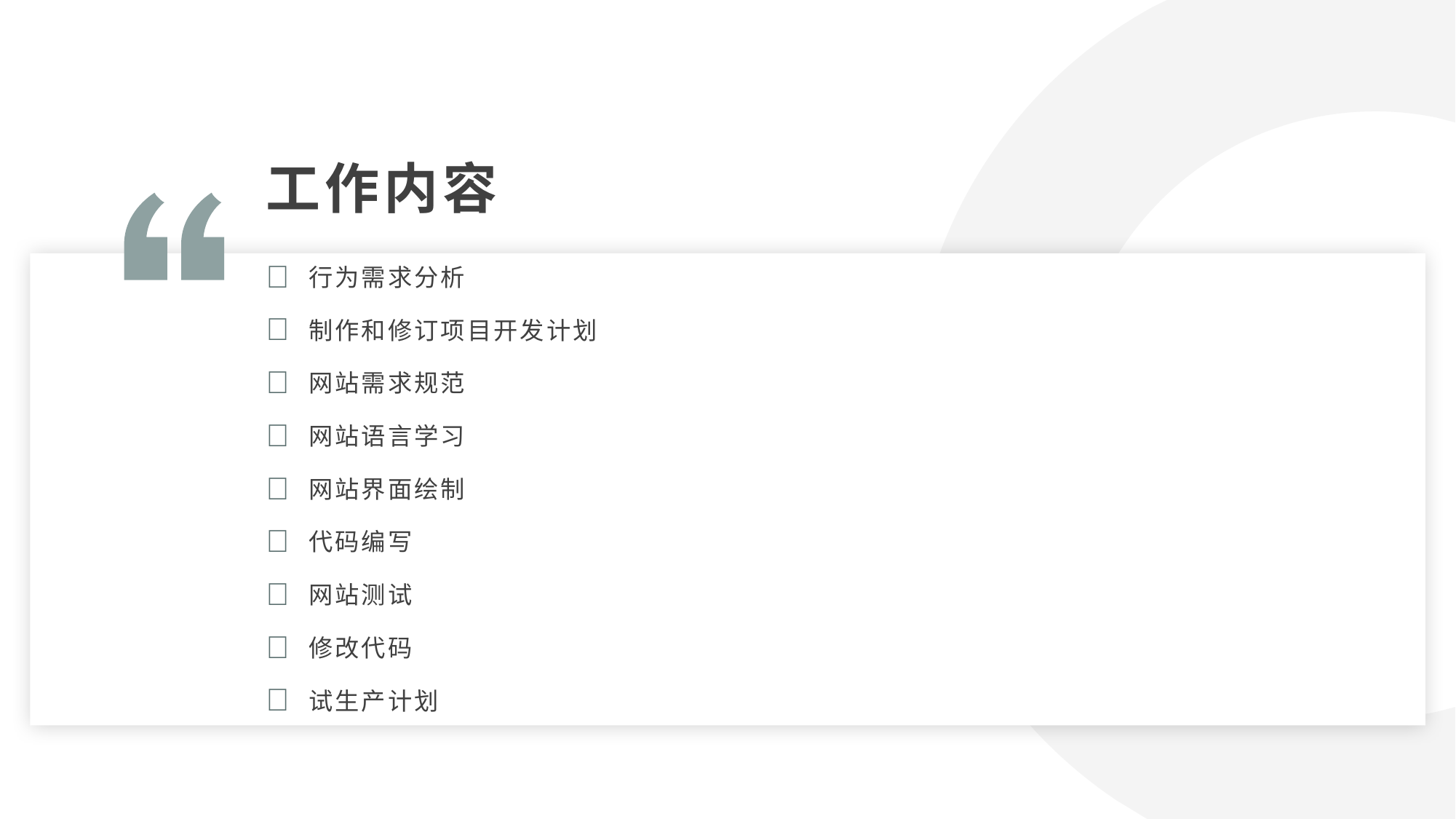

工作内容

行为需求分析
制作和修订项目开发计划
网站需求规范
网站语言学习
网站界面绘制
代码编写
网站测试
修改代码
试生产计划